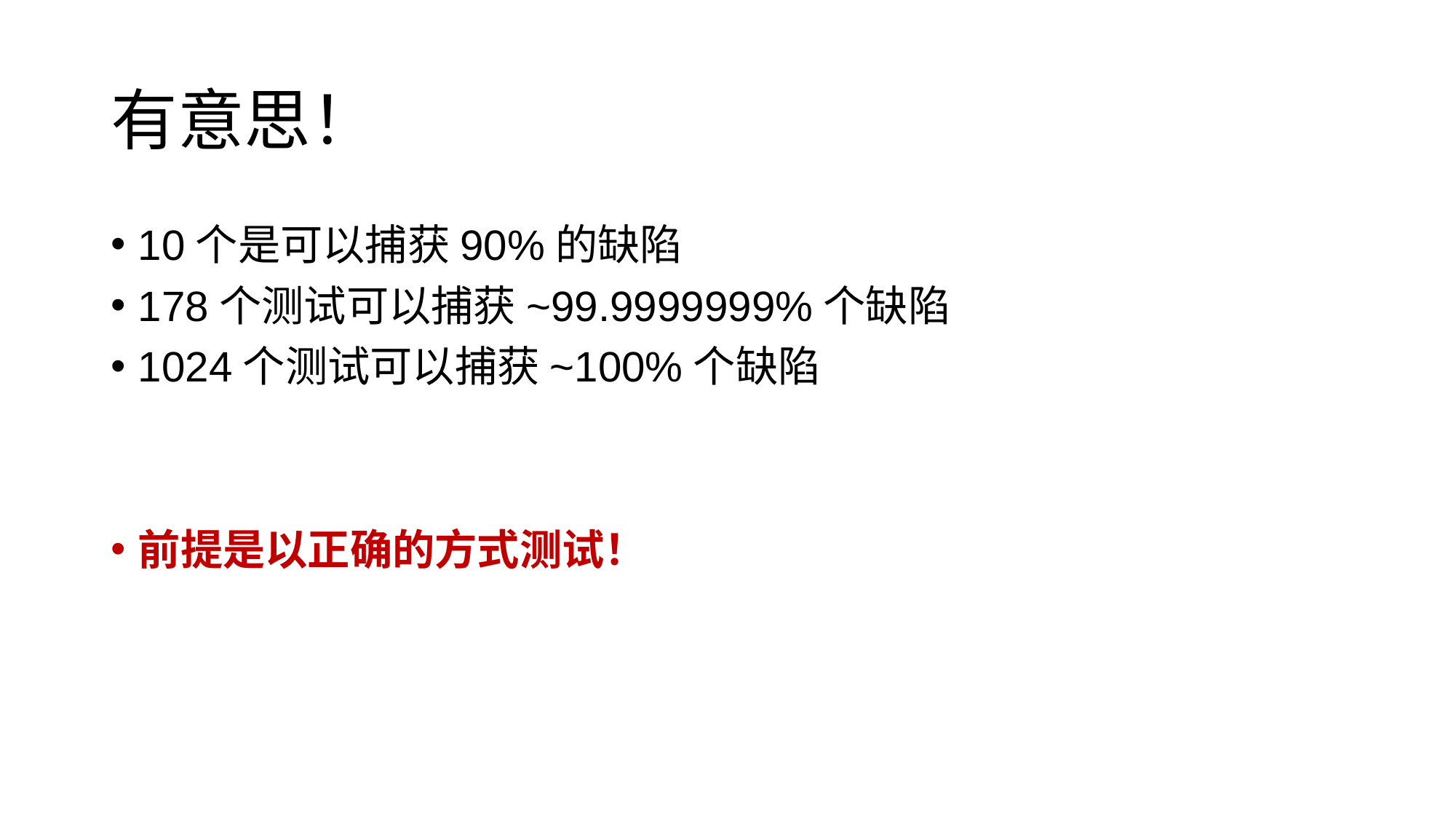

# 有意思！
10个是可以捕获90%的缺陷
178个测试可以捕获~99.9999999%个缺陷
1024个测试可以捕获~100%个缺陷

前提是以正确的方式测试！